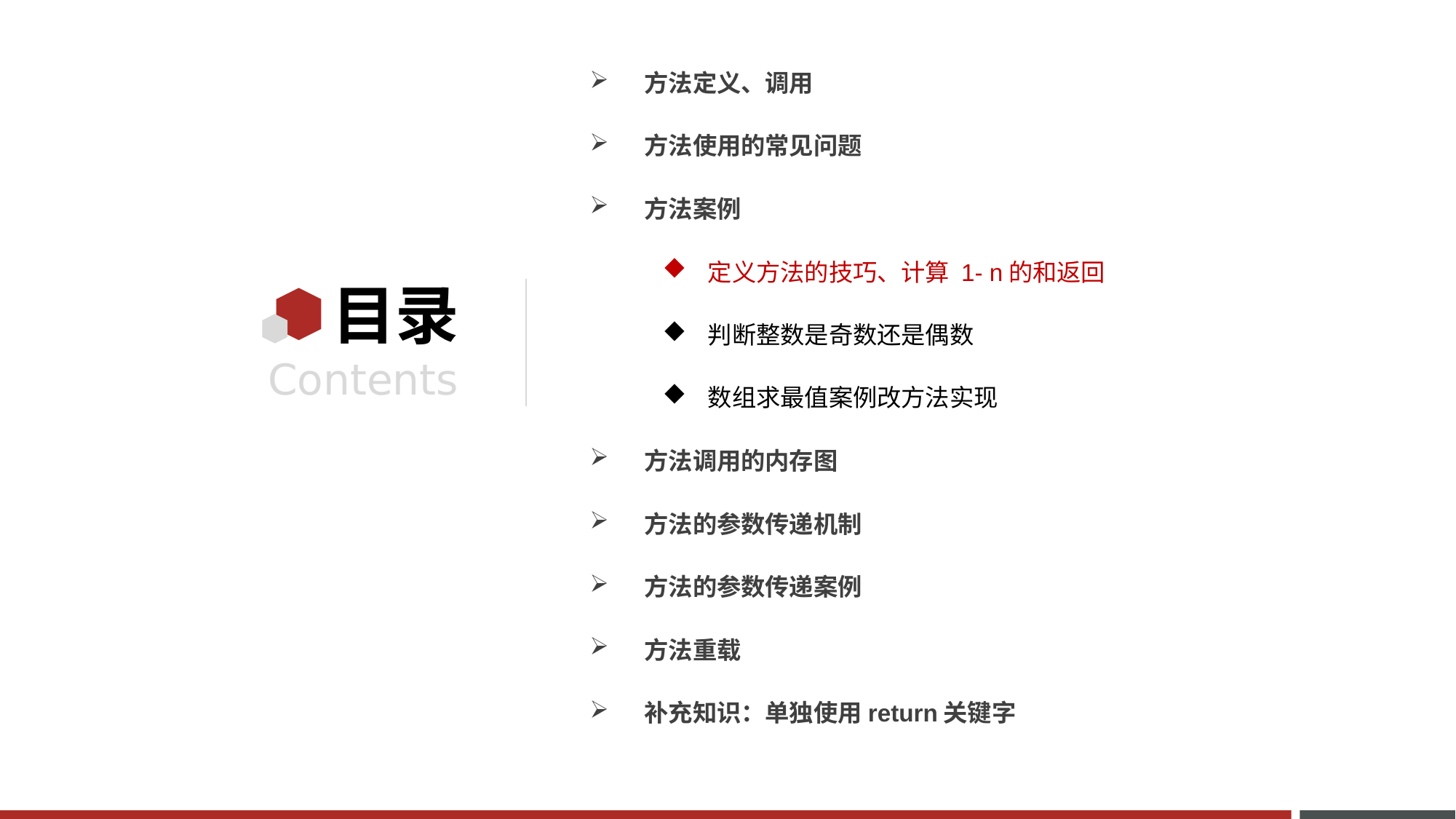

方法定义、调用
方法使用的常见问题
方法案例
 定义方法的技巧、计算 1- n的和返回
 判断整数是奇数还是偶数
 数组求最值案例改方法实现
方法调用的内存图
方法的参数传递机制
方法的参数传递案例
方法重载
补充知识：单独使用return关键字